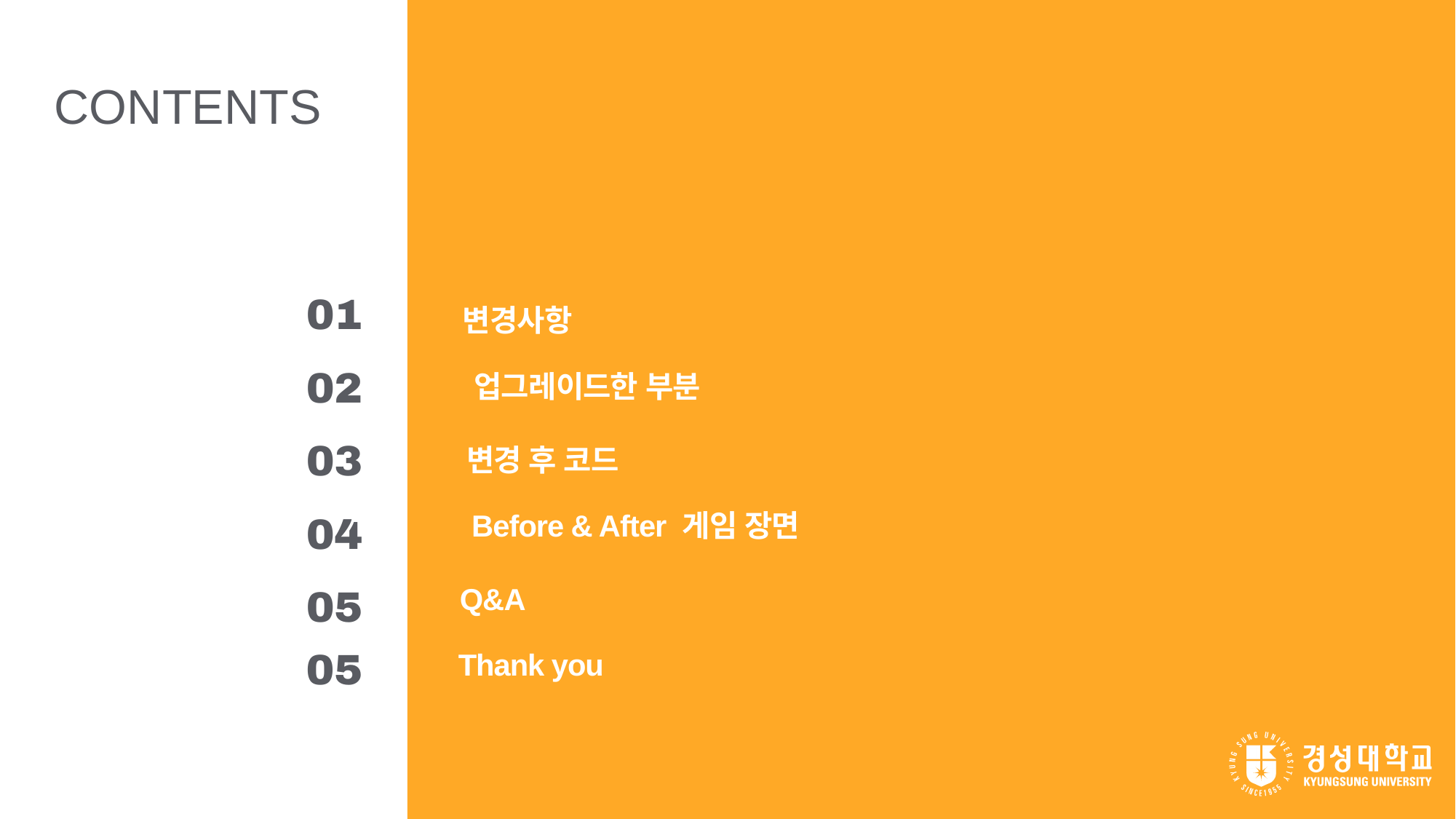

CONTENTS
01
변경사항
02
업그레이드한 부분
03
변경 후 코드
Before & After 게임 장면
04
05
Q&A
05
Thank you